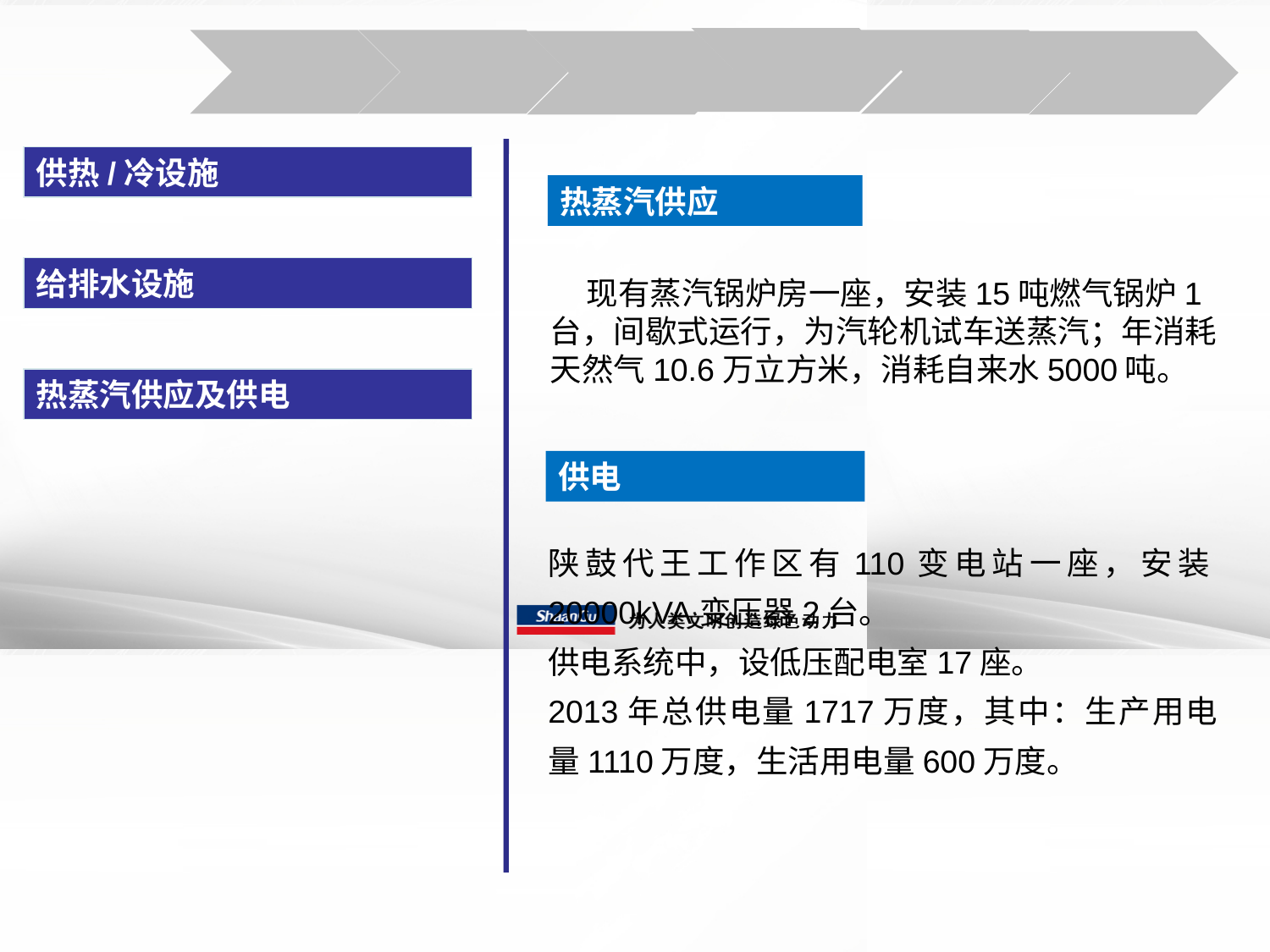

供热/冷设施
热蒸汽供应
给排水设施
    现有蒸汽锅炉房一座，安装15吨燃气锅炉1台，间歇式运行，为汽轮机试车送蒸汽；年消耗天然气10.6万立方米，消耗自来水5000吨。
热蒸汽供应及供电
供电
陕鼓代王工作区有110变电站一座，安装20000kVA变压器2台。
供电系统中，设低压配电室17座。
2013年总供电量1717万度，其中：生产用电量1110万度，生活用电量600万度。